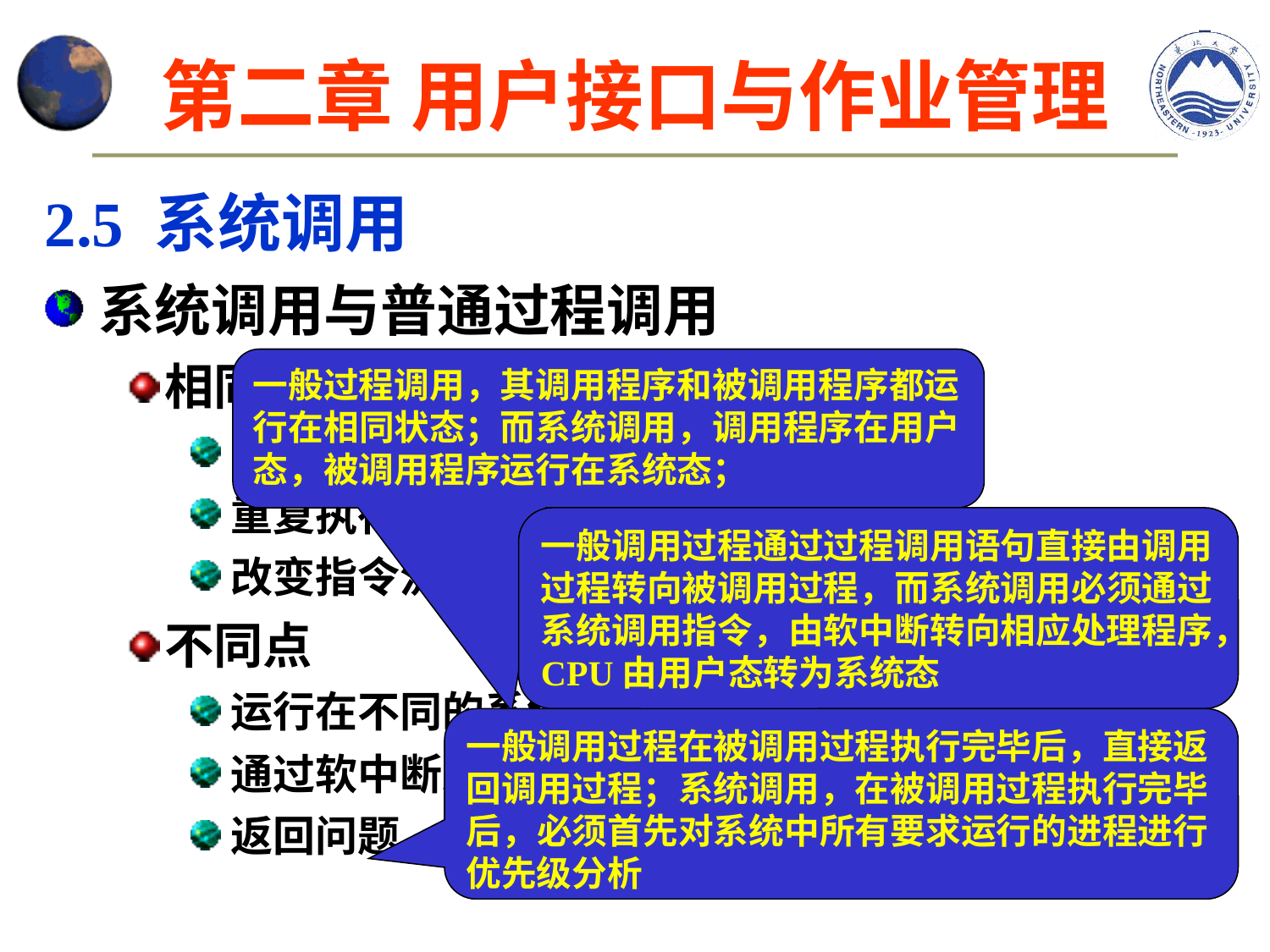

# 第二章 用户接口与作业管理
2.5 系统调用
系统调用与普通过程调用
相同点
改变指令流程
重复执行和公用
改变指令流程后需要返回原处
不同点
运行在不同的系统状态
通过软中断进入
返回问题
一般过程调用，其调用程序和被调用程序都运行在相同状态；而系统调用，调用程序在用户态，被调用程序运行在系统态；
一般调用过程通过过程调用语句直接由调用过程转向被调用过程，而系统调用必须通过系统调用指令，由软中断转向相应处理程序，CPU由用户态转为系统态
一般调用过程在被调用过程执行完毕后，直接返回调用过程；系统调用，在被调用过程执行完毕后，必须首先对系统中所有要求运行的进程进行优先级分析